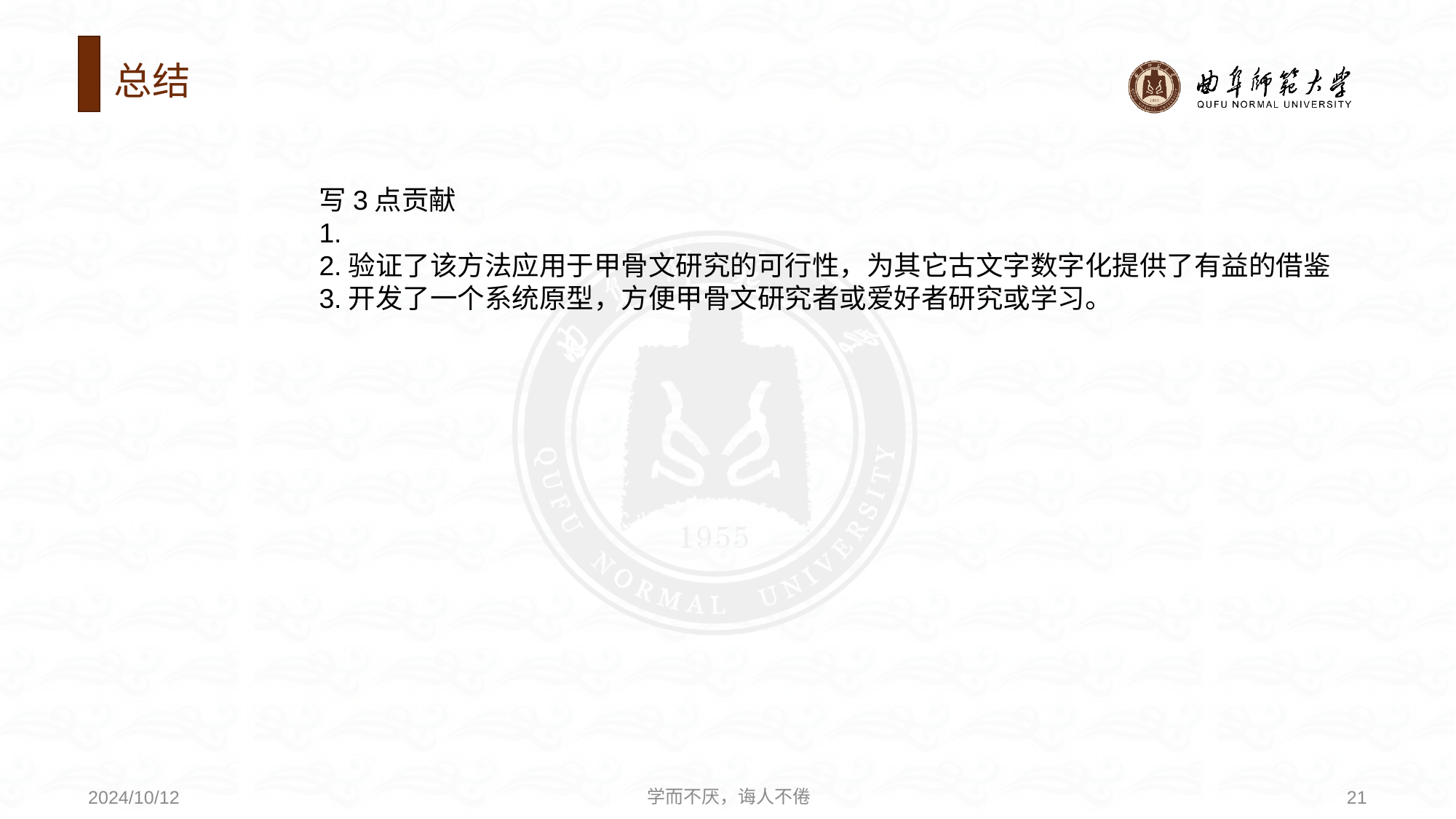

# 总结
写3点贡献
1.
2.验证了该方法应用于甲骨文研究的可行性，为其它古文字数字化提供了有益的借鉴
3.开发了一个系统原型，方便甲骨文研究者或爱好者研究或学习。
学而不厌，诲人不倦
21
2024/10/12